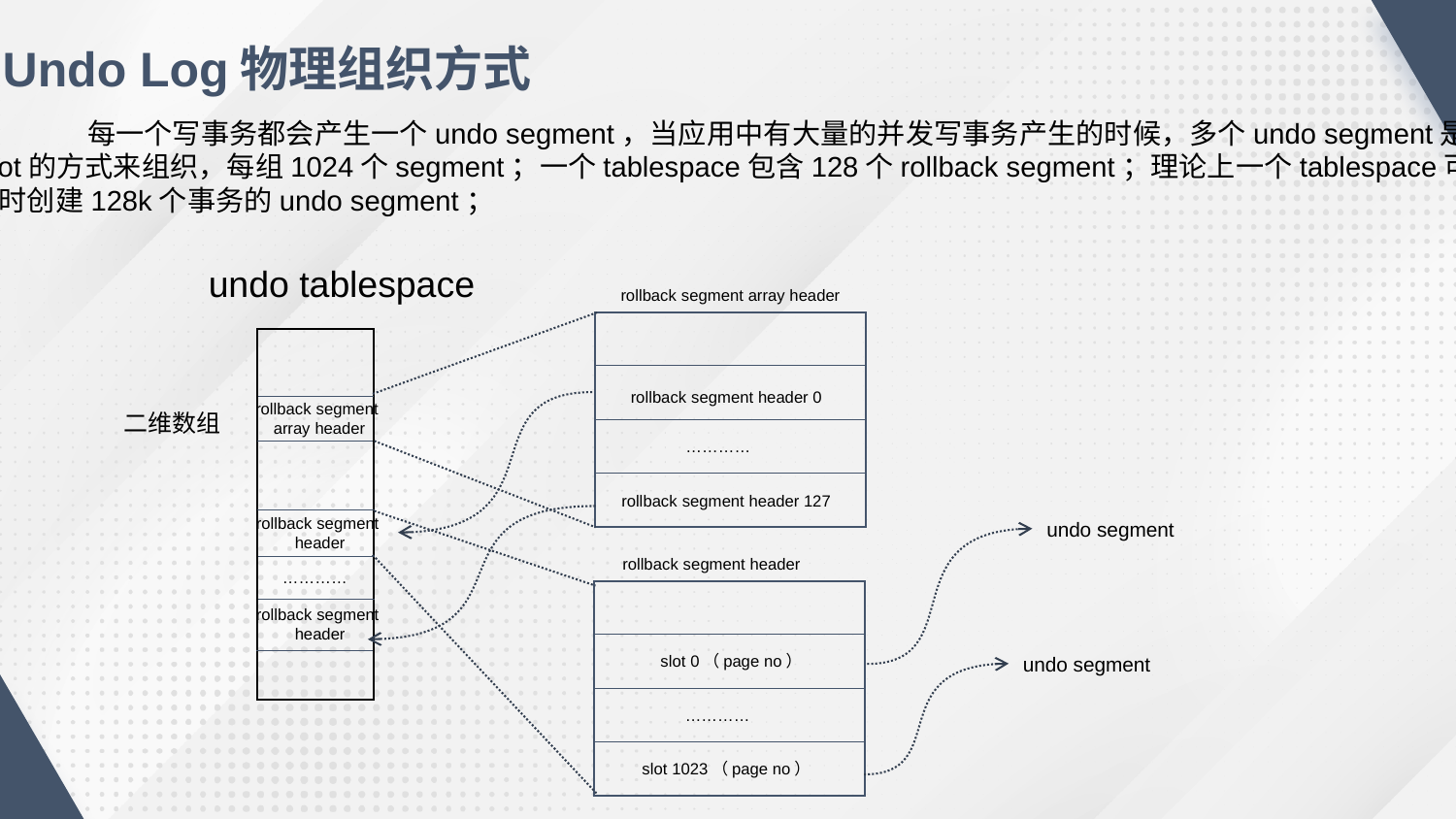

Undo Log物理组织方式
	每一个写事务都会产生一个undo segment，当应用中有大量的并发写事务产生的时候，多个undo segment是按
照slot的方式来组织，每组1024个segment；一个tablespace包含128个rollback segment；理论上一个tablespace可以支
持同时创建128k个事务的undo segment；
undo tablespace
rollback segment array header

rollback segment header 0
rollback segment
array header
二维数组
…………
rollback segment header 127
rollback segment
header
undo segment
rollback segment header
…………

rollback segment
header
slot 0（page no）
undo segment
…………
slot 1023（page no）